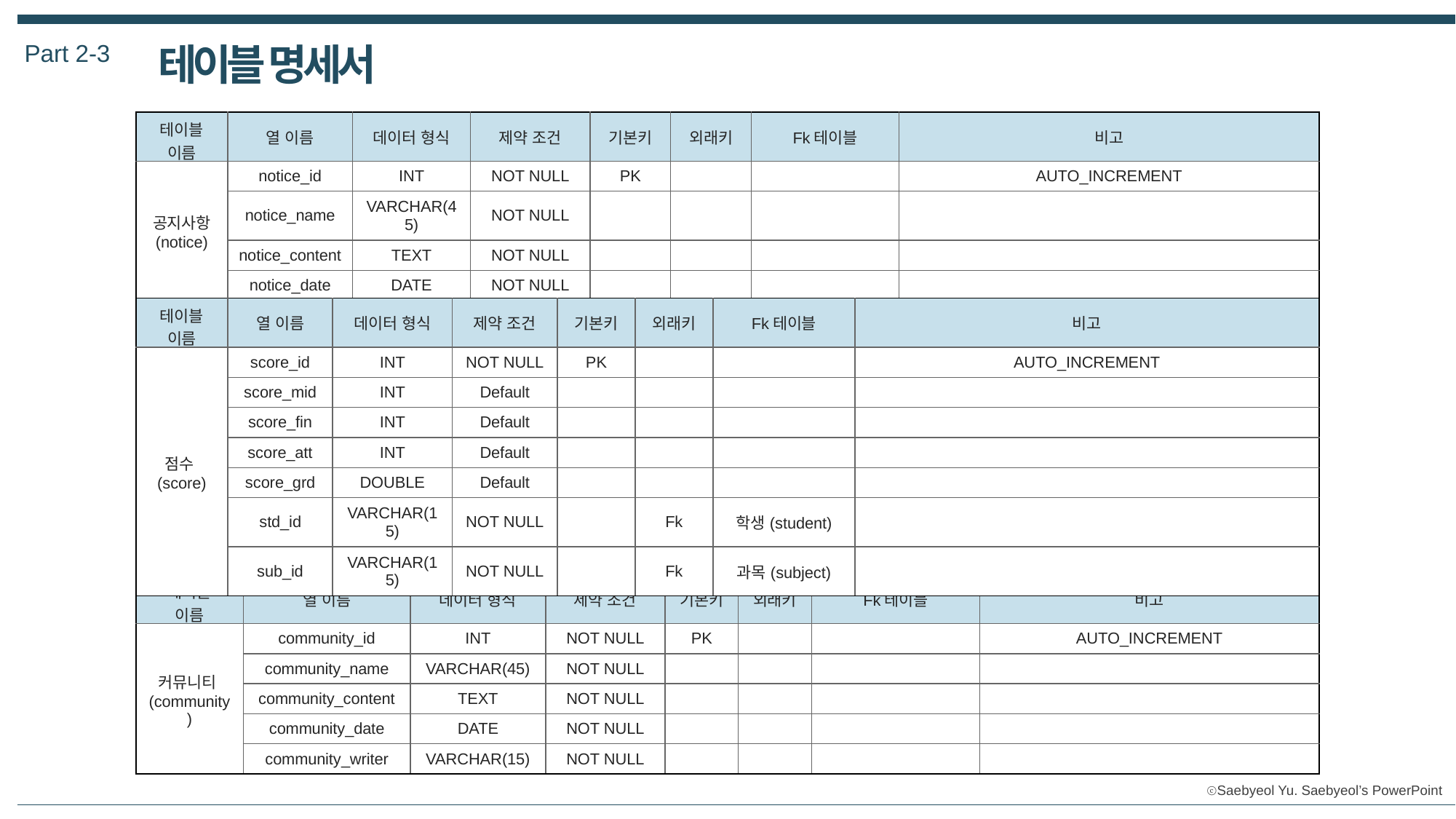

Part 2-3
테이블 명세서
| 테이블 이름 | 열 이름 | 데이터 형식 | 제약 조건 | 기본키 | 외래키 | Fk테이블 | 비고 |
| --- | --- | --- | --- | --- | --- | --- | --- |
| 공지사항 (notice) | notice\_id | INT | NOT NULL | PK |  |  | AUTO\_INCREMENT |
| 항목 B | notice\_name | VARCHAR(45) | NOT NULL |  |  |  |  |
| 항목 C | notice\_content | TEXT | NOT NULL |  |  |  |  |
| 항목 D | notice\_date | DATE | NOT NULL |  |  |  |  |
| 테이블 이름 | 열 이름 | 데이터 형식 | 제약 조건 | 기본키 | 외래키 | Fk테이블 | 비고 |
| --- | --- | --- | --- | --- | --- | --- | --- |
| 점수(score) | score\_id | INT | NOT NULL | PK |  |  | AUTO\_INCREMENT |
| 항목 B | score\_mid | INT | Default |  |  |  |  |
|  | score\_fin | INT | Default |  |  |  |  |
|  | score\_att | INT | Default |  |  |  |  |
|  | score\_grd | DOUBLE | Default |  |  |  |  |
|  | std\_id | VARCHAR(15) | NOT NULL |  | Fk | 학생(student) |  |
|  | sub\_id | VARCHAR(15) | NOT NULL |  | Fk | 과목(subject) |  |
| 테이블 이름 | 열 이름 | 데이터 형식 | 제약 조건 | 기본키 | 외래키 | Fk테이블 | 비고 |
| --- | --- | --- | --- | --- | --- | --- | --- |
| 커뮤니티(community) | community\_id | INT | NOT NULL | PK |  |  | AUTO\_INCREMENT |
| 항목 B | community\_name | VARCHAR(45) | NOT NULL |  |  |  |  |
|  | community\_content | TEXT | NOT NULL |  |  |  |  |
|  | community\_date | DATE | NOT NULL |  |  |  |  |
|  | community\_writer | VARCHAR(15) | NOT NULL |  |  |  |  |